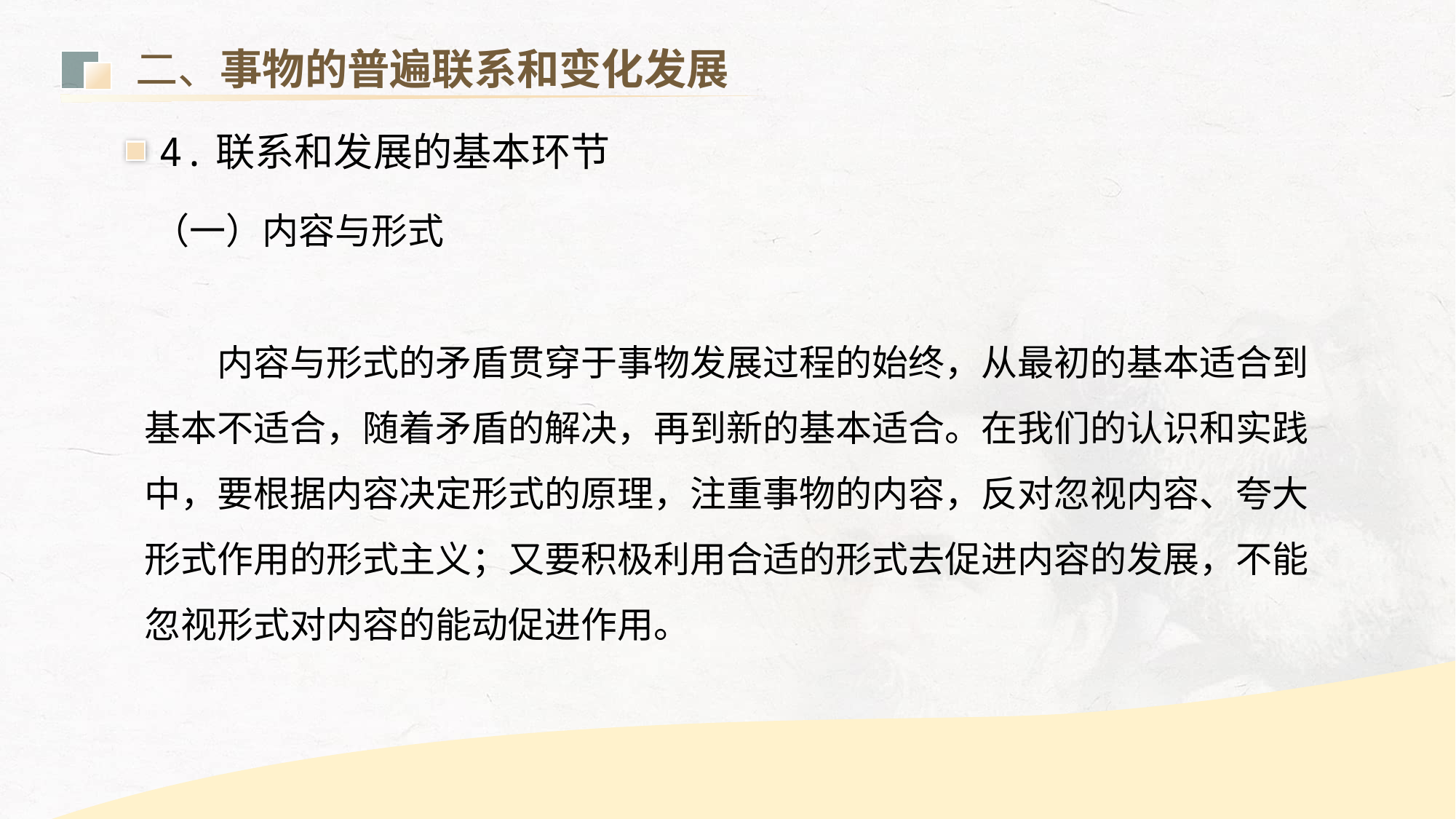

二、事物的普遍联系和变化发展

4.联系和发展的基本环节

（一）内容与形式
内容与形式的矛盾贯穿于事物发展过程的始终，从最初的基本适合到基本不适合，随着矛盾的解决，再到新的基本适合。在我们的认识和实践中，要根据内容决定形式的原理，注重事物的内容，反对忽视内容、夸大形式作用的形式主义；又要积极利用合适的形式去促进内容的发展，不能忽视形式对内容的能动促进作用。